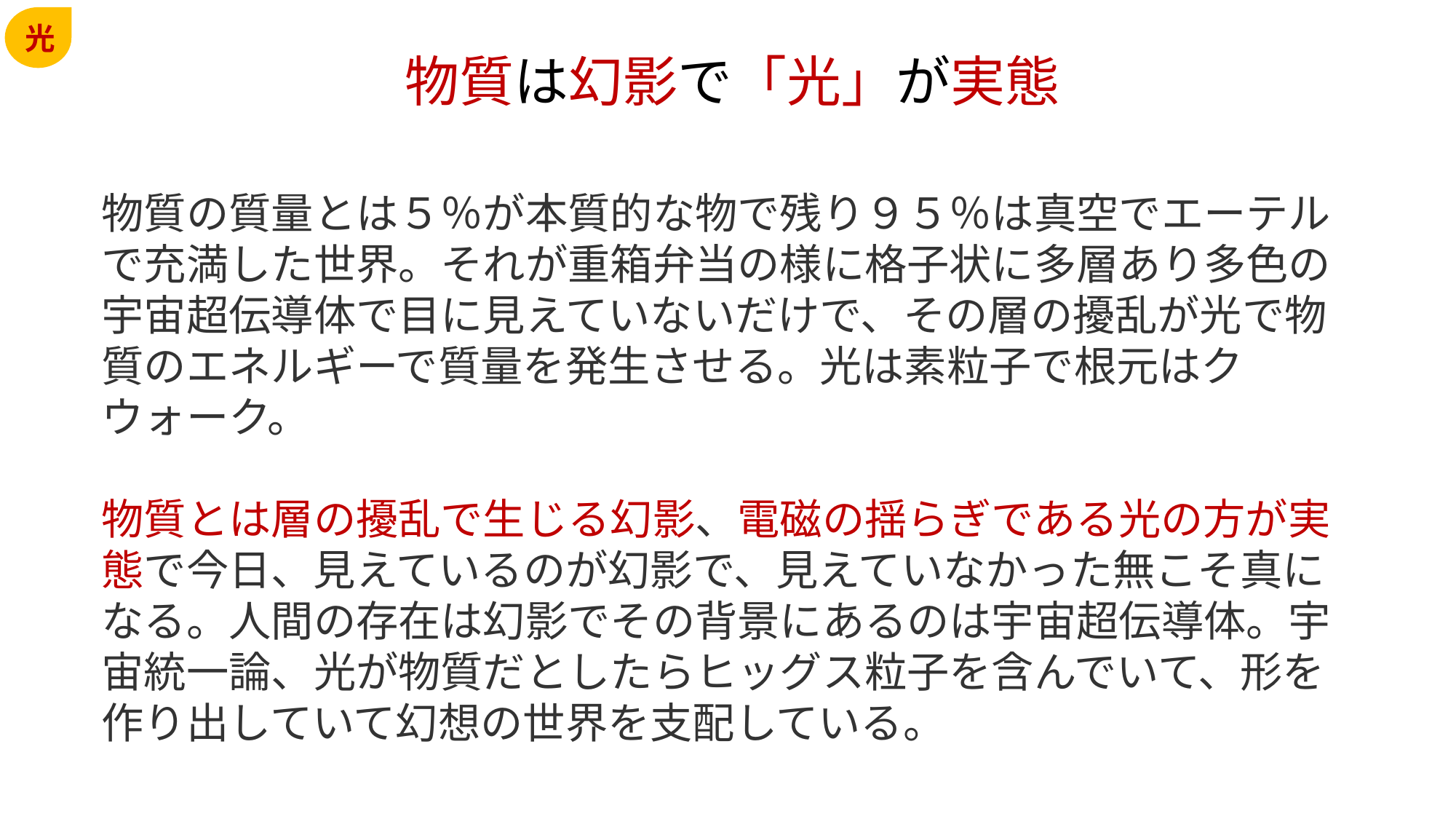

光
物質は幻影で「光」が実態
物質の質量とは５％が本質的な物で残り９５％は真空でエーテルで充満した世界。それが重箱弁当の様に格子状に多層あり多色の宇宙超伝導体で目に見えていないだけで、その層の擾乱が光で物質のエネルギーで質量を発生させる。光は素粒子で根元はクウォーク。

物質とは層の擾乱で生じる幻影、電磁の揺らぎである光の方が実態で今日、見えているのが幻影で、見えていなかった無こそ真になる。人間の存在は幻影でその背景にあるのは宇宙超伝導体。宇宙統一論、光が物質だとしたらヒッグス粒子を含んでいて、形を作り出していて幻想の世界を支配している。